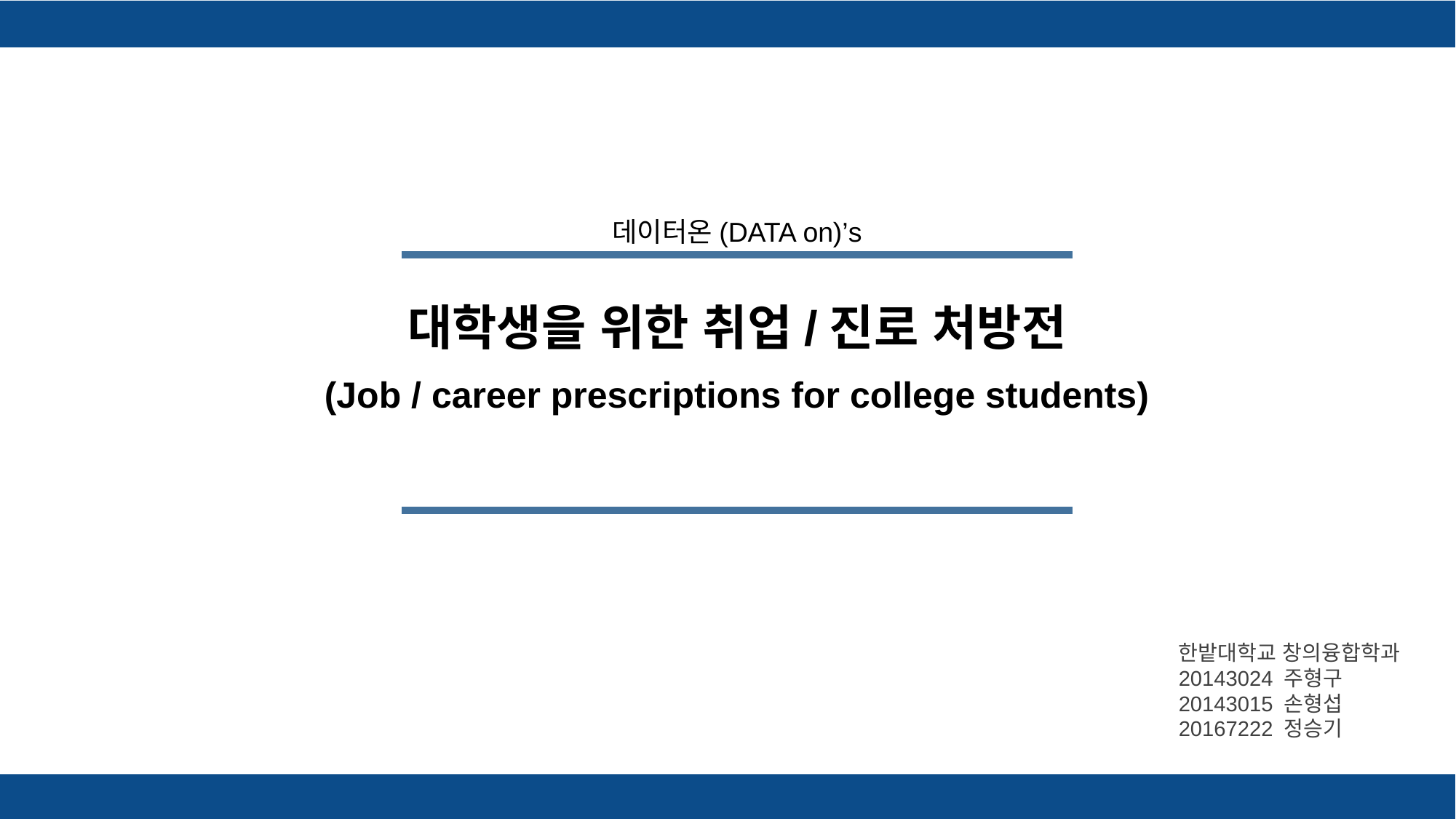

데이터온(DATA on)’s

대학생을 위한 취업/진로 처방전
(Job / career prescriptions for college students)
한밭대학교 창의융합학과
20143024 주형구
20143015 손형섭
20167222 정승기